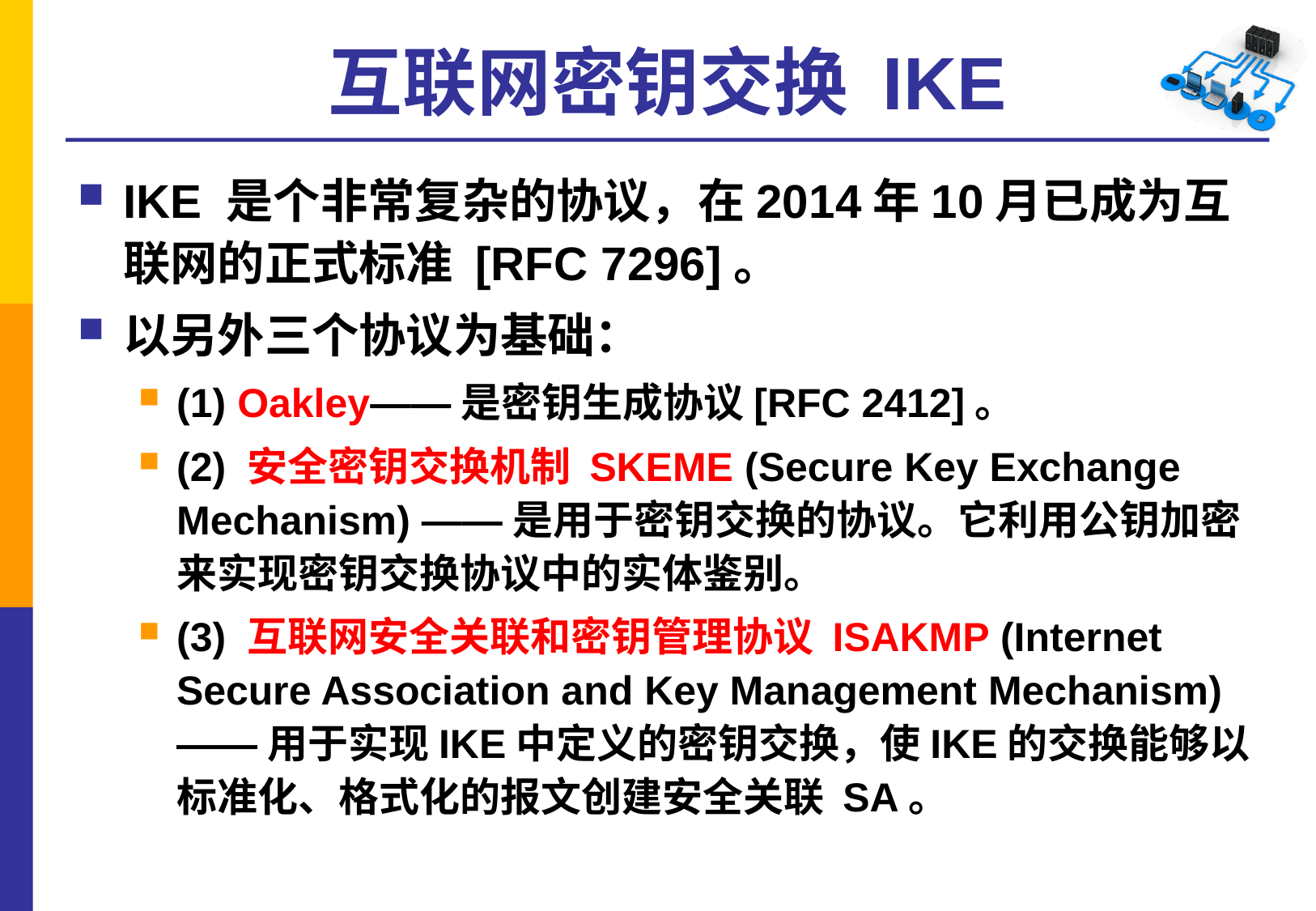

# 互联网密钥交换 IKE
IKE 是个非常复杂的协议，在2014年10月已成为互联网的正式标准 [RFC 7296]。
以另外三个协议为基础：
(1) Oakley——是密钥生成协议[RFC 2412]。
(2) 安全密钥交换机制 SKEME (Secure Key Exchange Mechanism) ——是用于密钥交换的协议。它利用公钥加密来实现密钥交换协议中的实体鉴别。
(3) 互联网安全关联和密钥管理协议 ISAKMP (Internet Secure Association and Key Management Mechanism) ——用于实现IKE中定义的密钥交换，使IKE的交换能够以标准化、格式化的报文创建安全关联 SA。